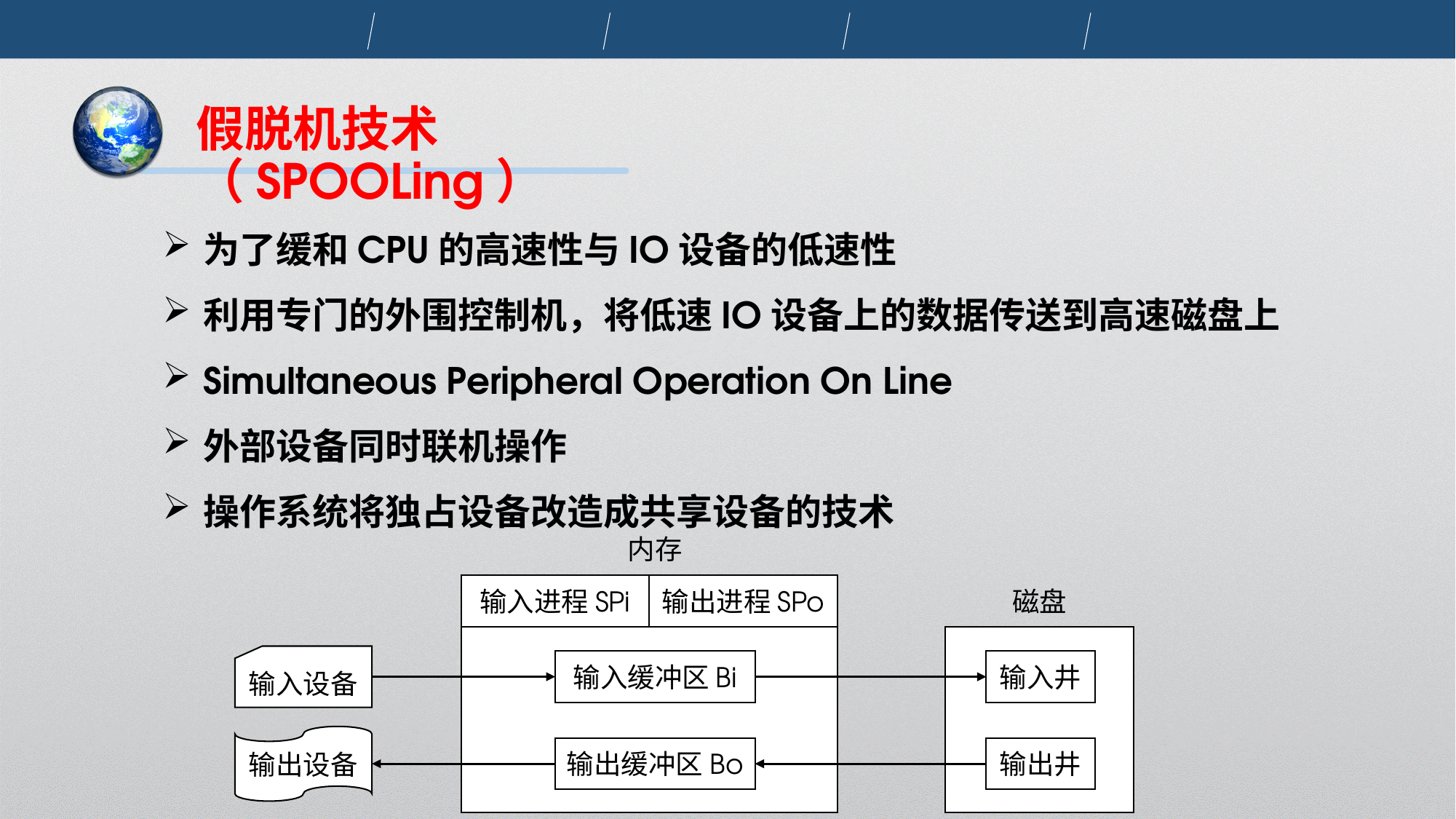

假脱机技术（SPOOLing）
为了缓和CPU的高速性与IO设备的低速性
利用专门的外围控制机，将低速IO设备上的数据传送到高速磁盘上
Simultaneous Peripheral Operation On Line
外部设备同时联机操作
操作系统将独占设备改造成共享设备的技术
内存
输入进程SPi
输出进程SPo
磁盘

输入设备
输入缓冲区Bi
输入井
输出设备
输出缓冲区Bo
输出井